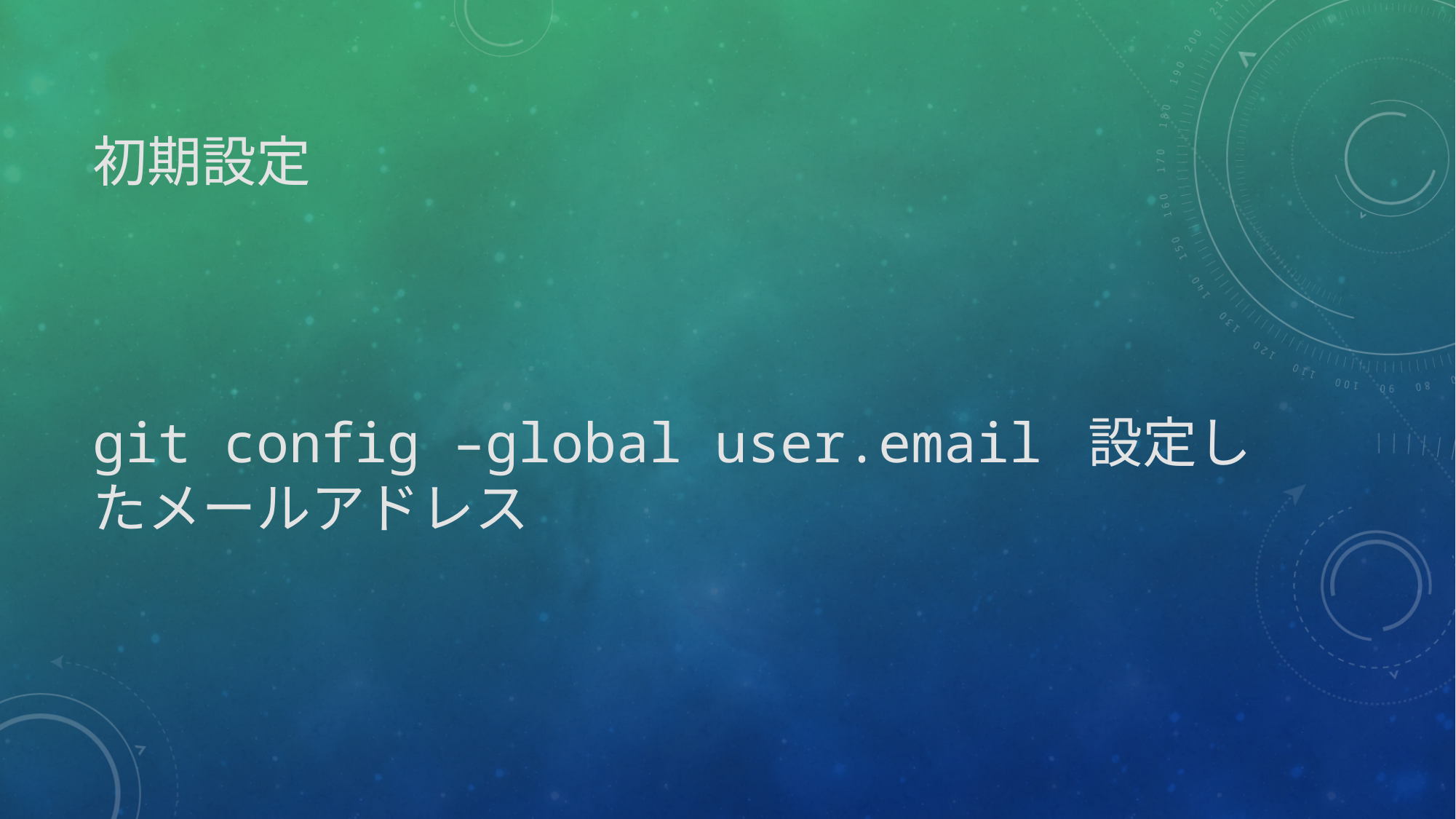

# 初期設定
git config –global user.email 設定したメールアドレス